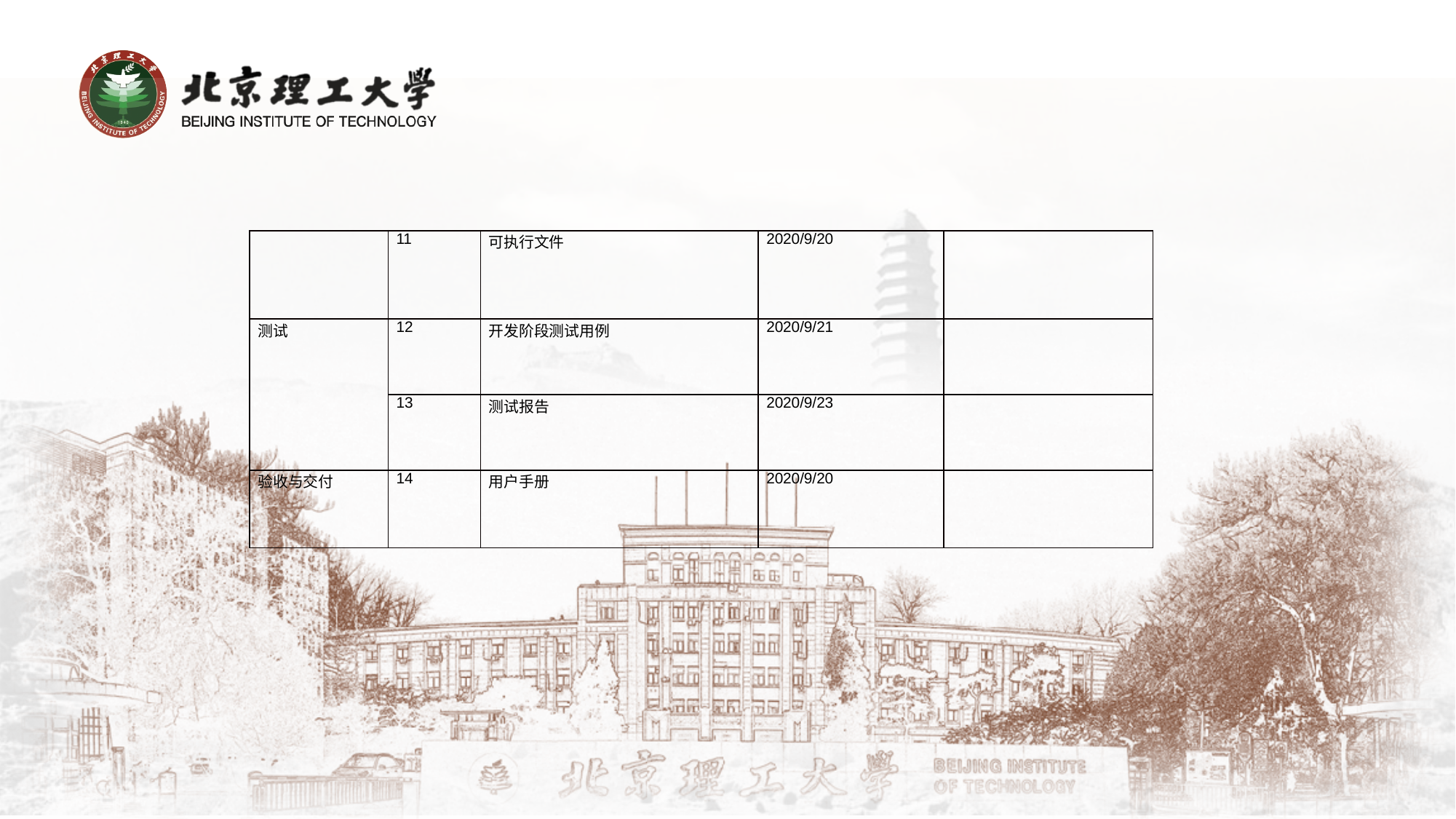

|  | 11 | 可执行文件 | 2020/9/20 |  |
| --- | --- | --- | --- | --- |
| 测试 | 12 | 开发阶段测试用例 | 2020/9/21 |  |
|  | 13 | 测试报告 | 2020/9/23 |  |
| 验收与交付 | 14 | 用户手册 | 2020/9/20 |  |